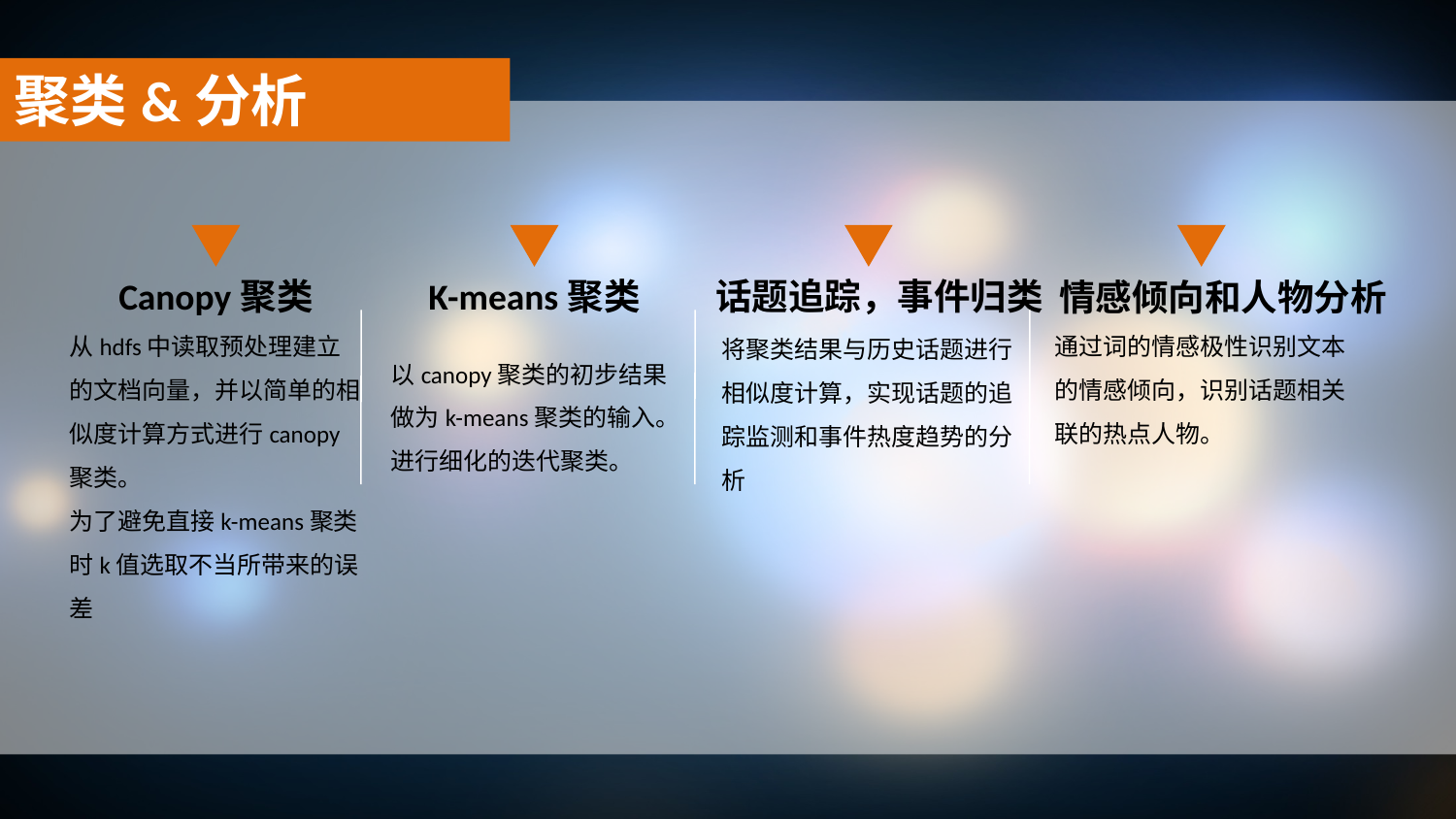

聚类&分析

Canopy聚类
K-means聚类
话题追踪，事件归类
情感倾向和人物分析
从hdfs中读取预处理建立的文档向量，并以简单的相似度计算方式进行canopy聚类。
为了避免直接k-means聚类时k值选取不当所带来的误差

通过词的情感极性识别文本的情感倾向，识别话题相关联的热点人物。
将聚类结果与历史话题进行相似度计算，实现话题的追踪监测和事件热度趋势的分析
以canopy聚类的初步结果做为k-means聚类的输入。进行细化的迭代聚类。